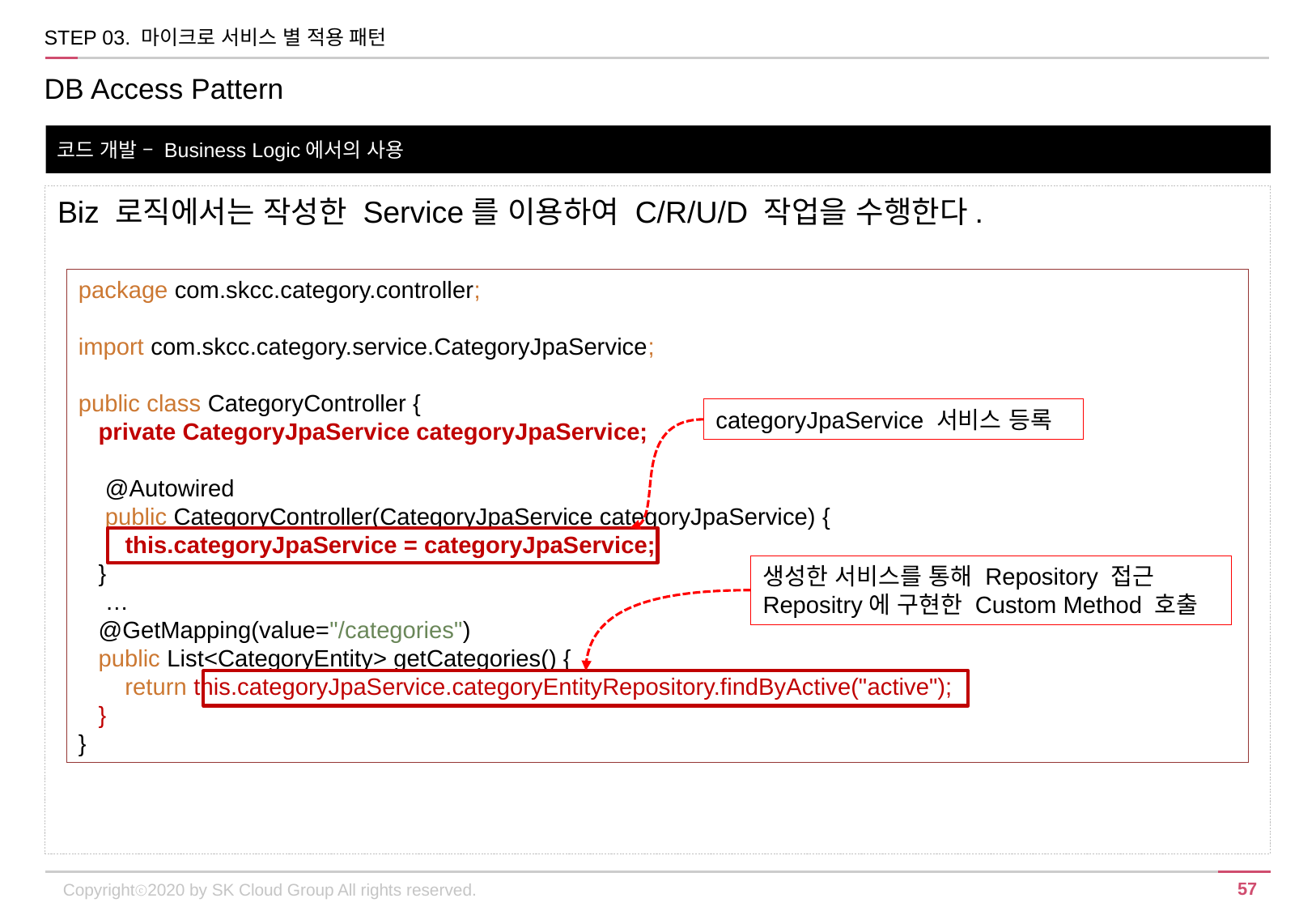

STEP 03. 마이크로 서비스 별 적용 패턴
DB Access Pattern
코드 개발 – Business Logic에서의 사용
Biz 로직에서는 작성한 Service를 이용하여 C/R/U/D 작업을 수행한다.
package com.skcc.category.controller;
import com.skcc.category.service.CategoryJpaService;
public class CategoryController {
   private CategoryJpaService categoryJpaService;
    @Autowired
    public CategoryController(CategoryJpaService categoryJpaService) {
       this.categoryJpaService = categoryJpaService;
   }
    …
   @GetMapping(value="/categories")
   public List<CategoryEntity> getCategories() {
       return this.categoryJpaService.categoryEntityRepository.findByActive("active");
   }
}
categoryJpaService 서비스 등록

생성한 서비스를 통해 Repository 접근
Repositry에 구현한 Custom Method 호출

Copyrightⓒ2020 by SK Cloud Group All rights reserved.